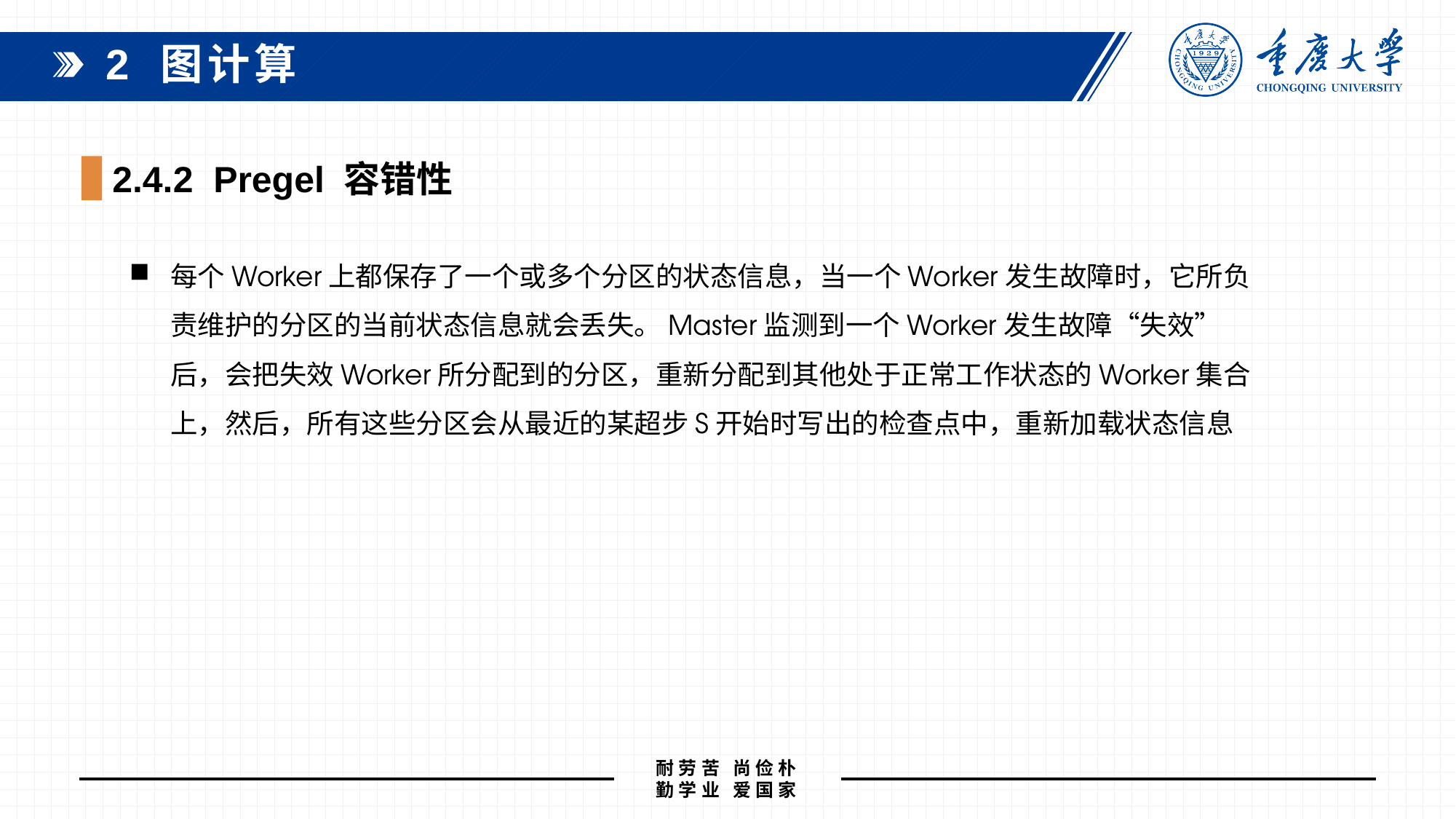

2 图计算

2.4.2  Pregel 容错性

每个Worker上都保存了一个或多个分区的状态信息，当一个Worker发生故障时，它所负责维护的分区的当前状态信息就会丢失。Master监测到一个Worker发生故障“失效”后，会把失效Worker所分配到的分区，重新分配到其他处于正常工作状态的Worker集合上，然后，所有这些分区会从最近的某超步S开始时写出的检查点中，重新加载状态信息